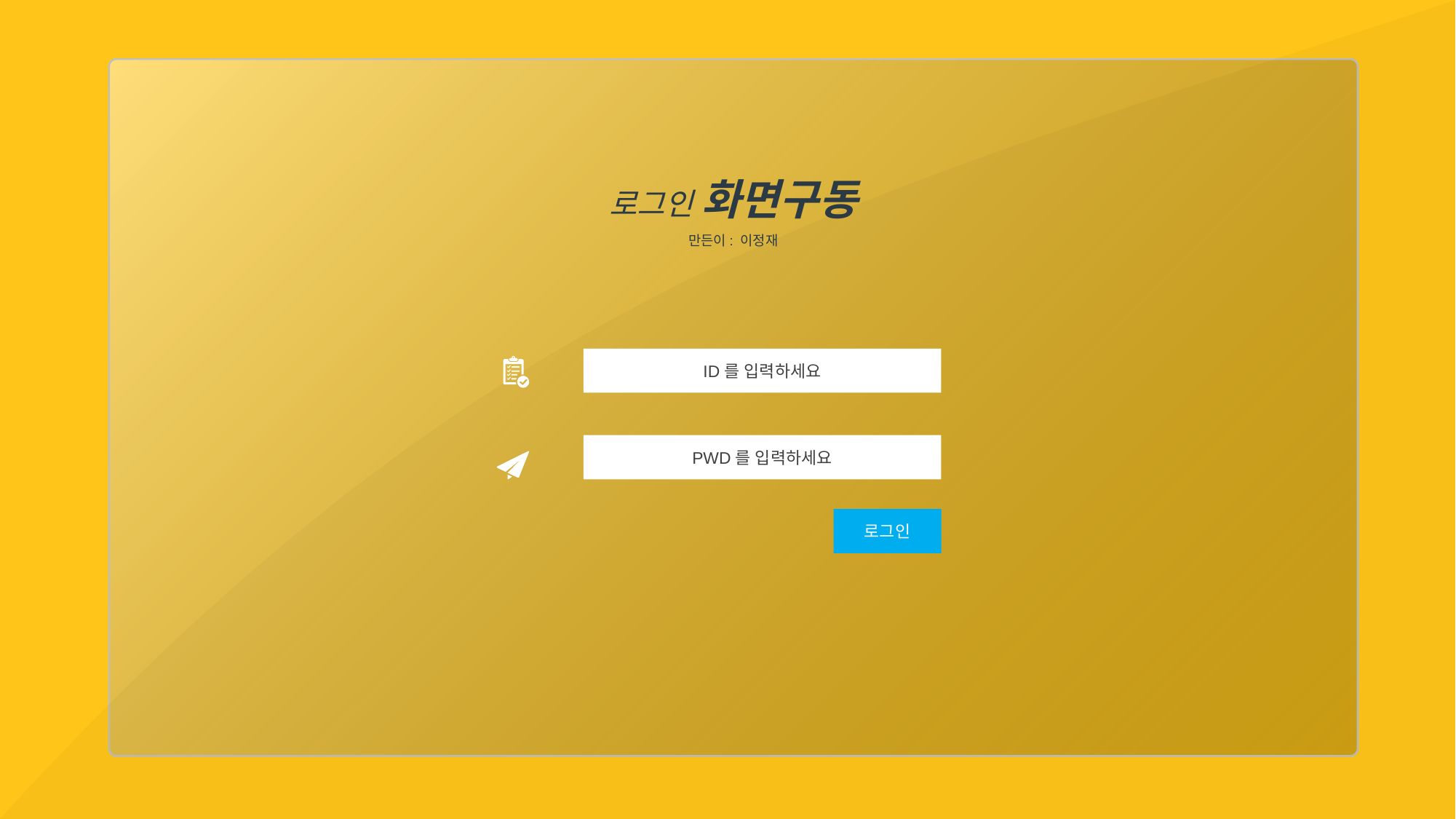

로그인 화면구동
만든이: 이정재
ID를 입력하세요

PWD를 입력하세요

로그인